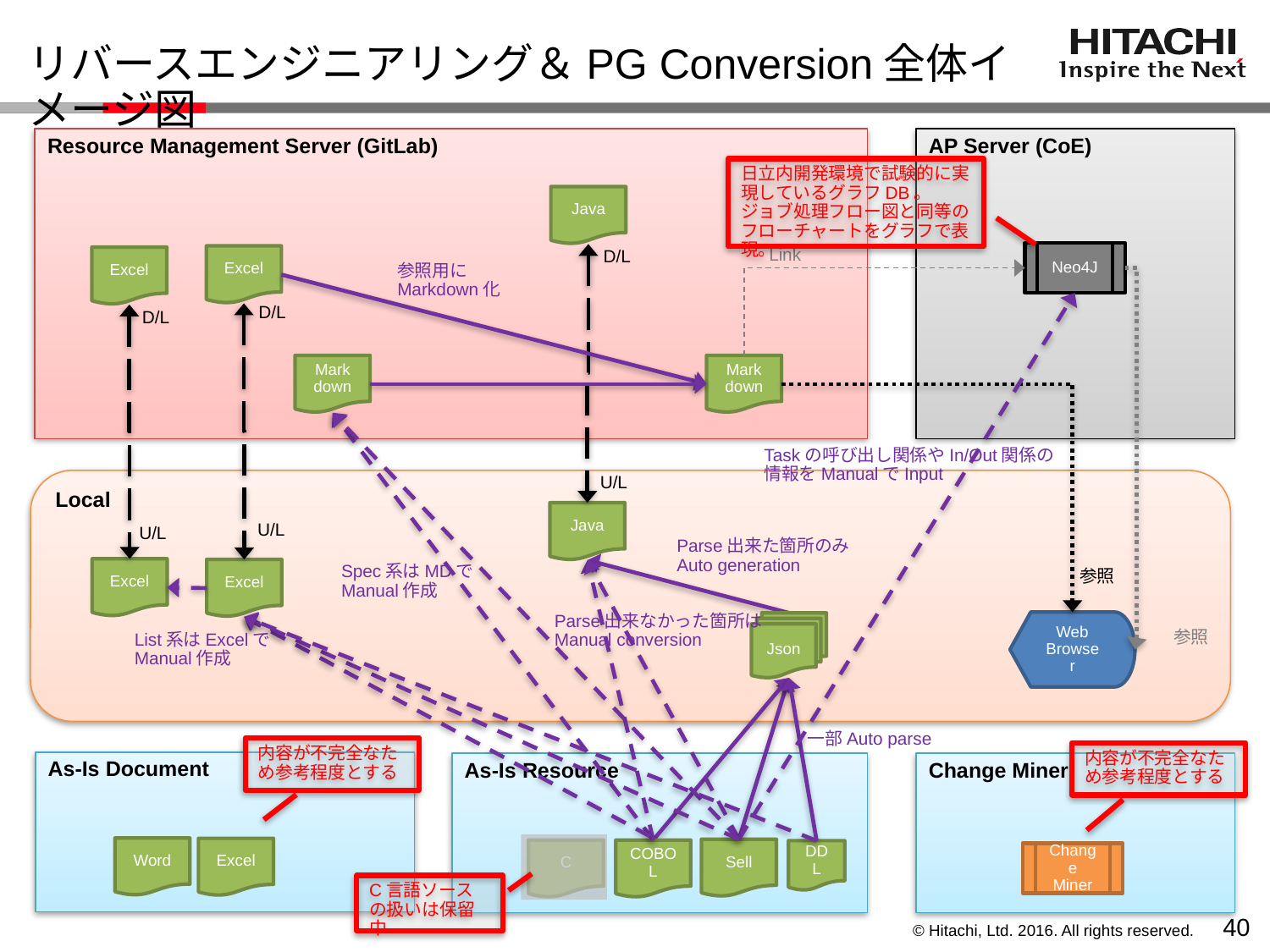

# リバースエンジニアリング＆PG Conversion全体イメージ図
Resource Management Server (GitLab)
AP Server (CoE)
日立内開発環境で試験的に実現しているグラフDB。
ジョブ処理フロー図と同等のフローチャートをグラフで表現。
Java
Link
D/L
Neo4J
Excel
Excel
参照用に
Markdown化
D/L
D/L
Mark
down
Mark
down
Taskの呼び出し関係やIn/Out関係の
情報をManualでInput
U/L
Local
Java
U/L
U/L
Parse出来た箇所のみ
Auto generation
Spec系はMDで
Manual作成
Excel
Excel
参照
Parse出来なかった箇所は
Manual conversion
Web Browser
Json
参照
List系はExcelで
Manual作成
一部Auto parse
内容が不完全なため参考程度とする
内容が不完全なため参考程度とする
As-Is Document
As-Is Resource
Change Miner

Word
Excel
Sell
C
COBOL
DDL
Change Miner
C言語ソースの扱いは保留中
40